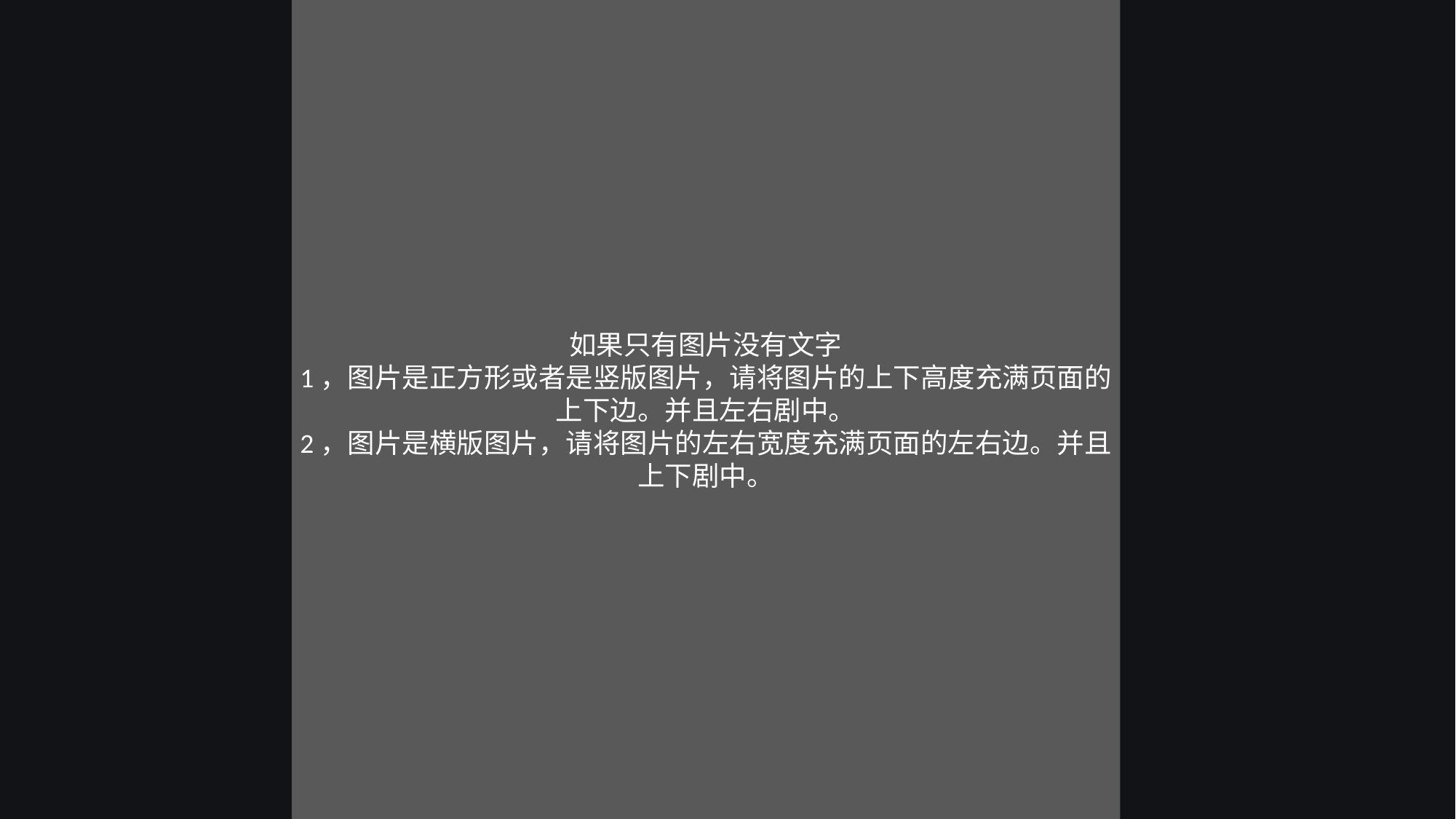

如果只有图片没有文字
1，图片是正方形或者是竖版图片，请将图片的上下高度充满页面的上下边。并且左右剧中。
2，图片是横版图片，请将图片的左右宽度充满页面的左右边。并且上下剧中。